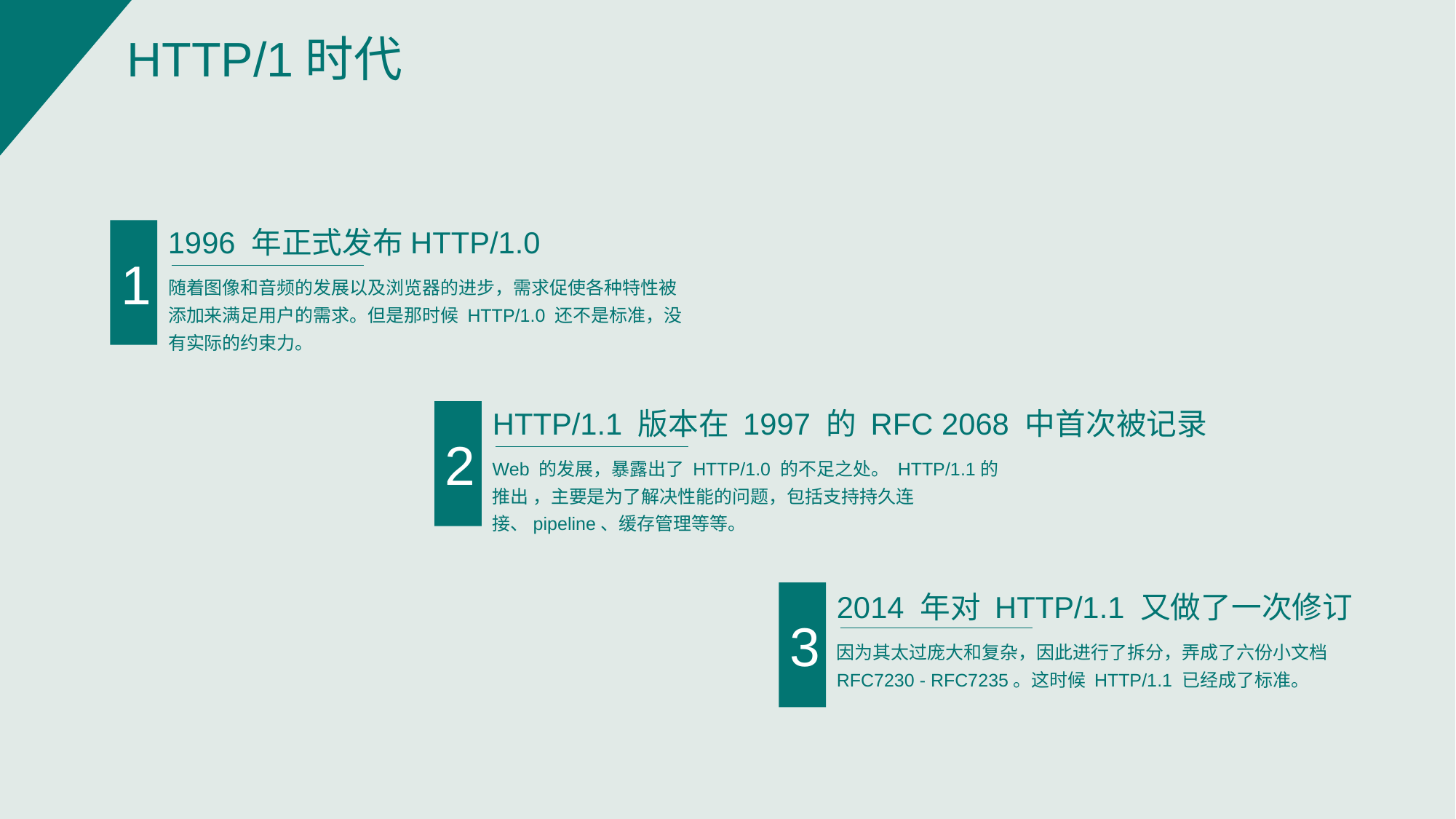

HTTP/1时代
1996 年正式发布HTTP/1.0
1
随着图像和音频的发展以及浏览器的进步，需求促使各种特性被添加来满足用户的需求。但是那时候 HTTP/1.0 还不是标准，没有实际的约束力。
HTTP/1.1 版本在 1997 的 RFC 2068 中首次被记录
2
Web 的发展，暴露出了 HTTP/1.0 的不足之处。 HTTP/1.1的推出 ，主要是为了解决性能的问题，包括支持持久连接、pipeline、缓存管理等等。
2014 年对 HTTP/1.1 又做了一次修订
3
因为其太过庞大和复杂，因此进行了拆分，弄成了六份小文档 RFC7230 - RFC7235。这时候 HTTP/1.1 已经成了标准。